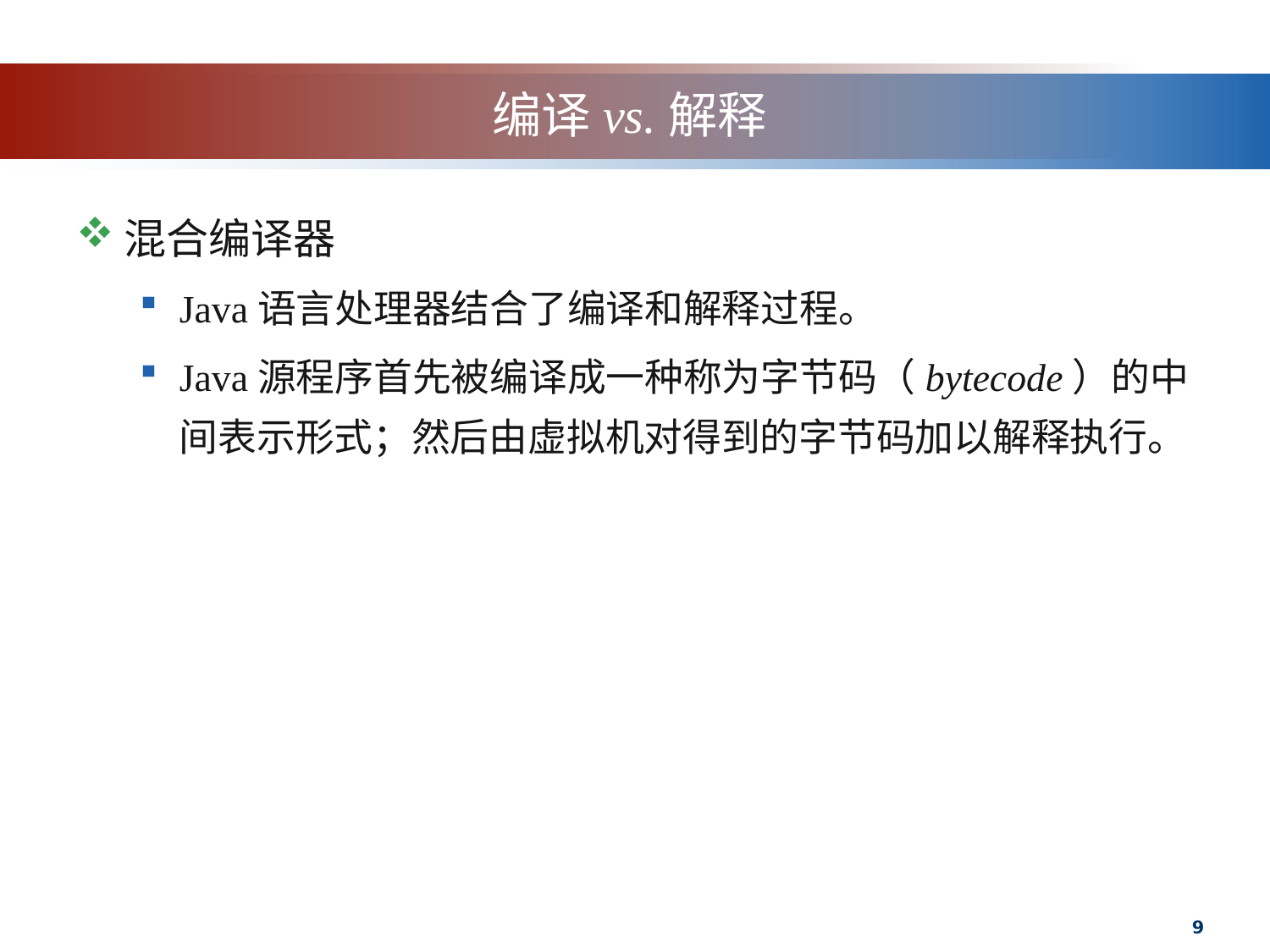

# 编译vs.解释
混合编译器
Java语言处理器结合了编译和解释过程。
Java源程序首先被编译成一种称为字节码（bytecode）的中间表示形式；然后由虚拟机对得到的字节码加以解释执行。
9